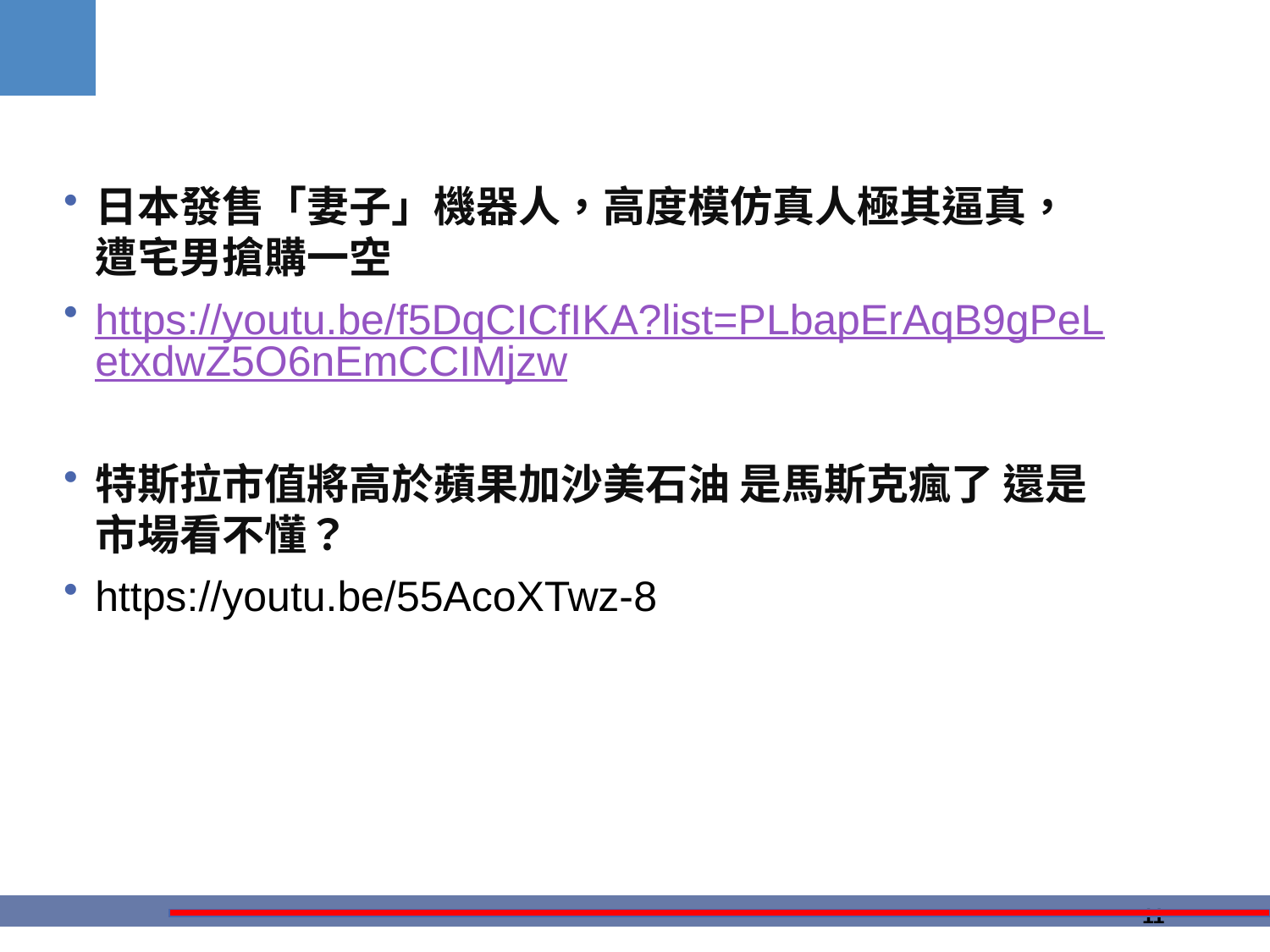

#
日本發售「妻子」機器人，高度模仿真人極其逼真，遭宅男搶購一空
https://youtu.be/f5DqCICfIKA?list=PLbapErAqB9gPeLetxdwZ5O6nEmCCIMjzw

特斯拉市值將高於蘋果加沙美石油 是馬斯克瘋了 還是市場看不懂？
https://youtu.be/55AcoXTwz-8